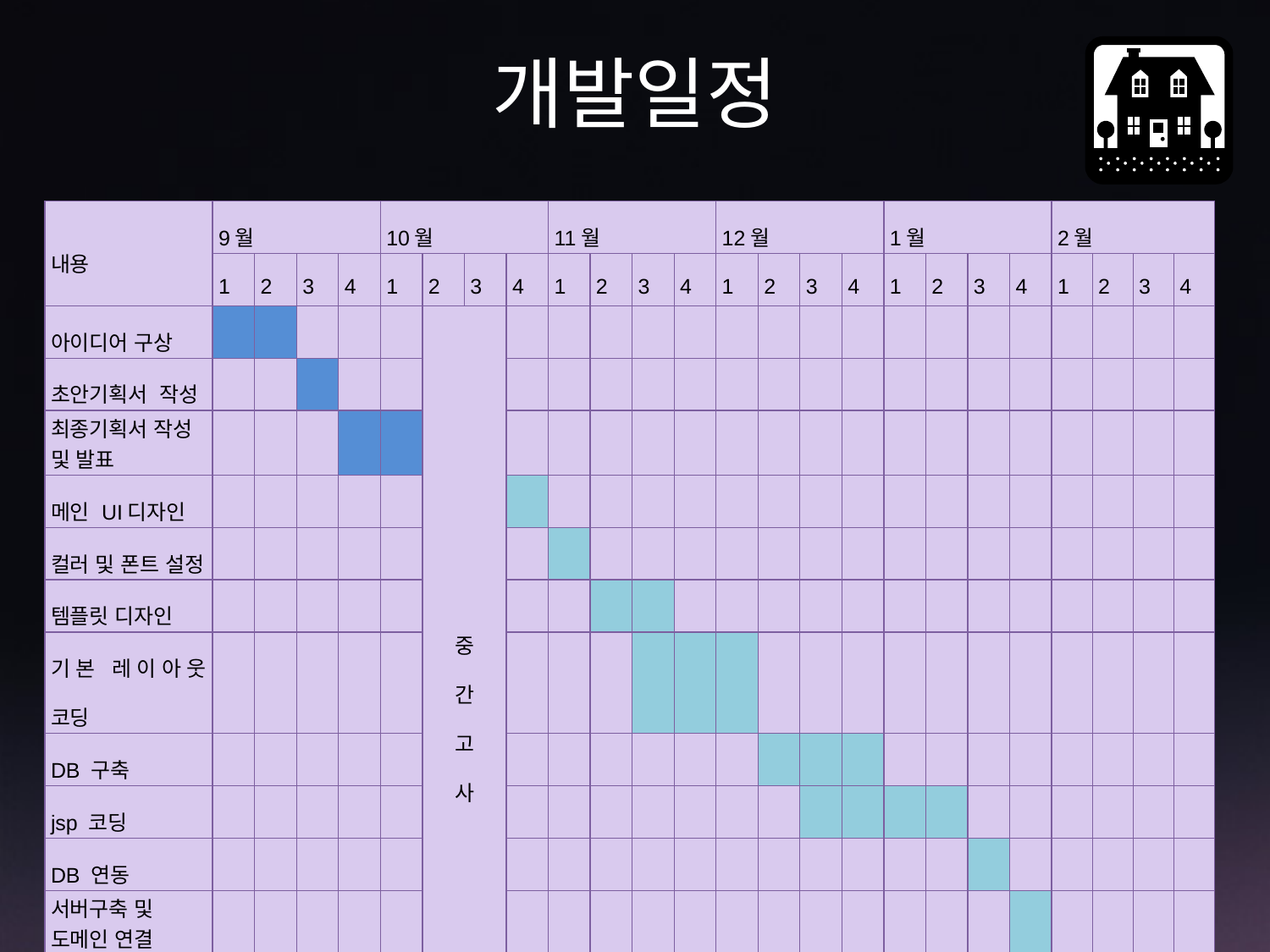

# 개발일정
| 내용 | 9월 |  |  |  | 10월 |  |  |  | 11월 |  |  |  | 12월 |  |  |  | 1월 |  |  |  | 2월 |  |  |  |
| --- | --- | --- | --- | --- | --- | --- | --- | --- | --- | --- | --- | --- | --- | --- | --- | --- | --- | --- | --- | --- | --- | --- | --- | --- |
|  | 1 | 2 | 3 | 4 | 1 | 2 | 3 | 4 | 1 | 2 | 3 | 4 | 1 | 2 | 3 | 4 | 1 | 2 | 3 | 4 | 1 | 2 | 3 | 4 |
| 아이디어 구상 |  |  |  |  |  | 중 간 고 사 |  |  |  |  |  |  |  |  |  |  |  |  |  |  |  |  |  |  |
| 초안기획서 작성 |  |  |  |  |  |  |  |  |  |  |  |  |  |  |  |  |  |  |  |  |  |  |  |  |
| 최종기획서 작성 및 발표 |  |  |  |  |  |  |  |  |  |  |  |  |  |  |  |  |  |  |  |  |  |  |  |  |
| 메인 UI디자인 |  |  |  |  |  |  |  |  |  |  |  |  |  |  |  |  |  |  |  |  |  |  |  |  |
| 컬러 및 폰트 설정 |  |  |  |  |  |  |  |  |  |  |  |  |  |  |  |  |  |  |  |  |  |  |  |  |
| 템플릿 디자인 |  |  |  |  |  |  |  |  |  |  |  |  |  |  |  |  |  |  |  |  |  |  |  |  |
| 기본 레이아웃 코딩 |  |  |  |  |  |  |  |  |  |  |  |  |  |  |  |  |  |  |  |  |  |  |  |  |
| DB 구축 |  |  |  |  |  |  |  |  |  |  |  |  |  |  |  |  |  |  |  |  |  |  |  |  |
| jsp 코딩 |  |  |  |  |  |  |  |  |  |  |  |  |  |  |  |  |  |  |  |  |  |  |  |  |
| DB 연동 |  |  |  |  |  |  |  |  |  |  |  |  |  |  |  |  |  |  |  |  |  |  |  |  |
| 서버구축 및 도메인 연결 |  |  |  |  |  |  |  |  |  |  |  |  |  |  |  |  |  |  |  |  |  |  |  |  |
| 임시사이트 오픈 |  |  |  |  |  |  |  |  |  |  |  |  |  |  |  |  |  |  |  |  |  |  |  |  |
| 수정 및 보완 |  |  |  |  |  |  |  |  |  |  |  |  |  |  |  |  |  |  |  |  |  |  |  |  |
| 버그 수정 및 완성 |  |  |  |  |  |  |  |  |  |  |  |  |  |  |  |  |  |  |  |  |  |  |  |  |
37